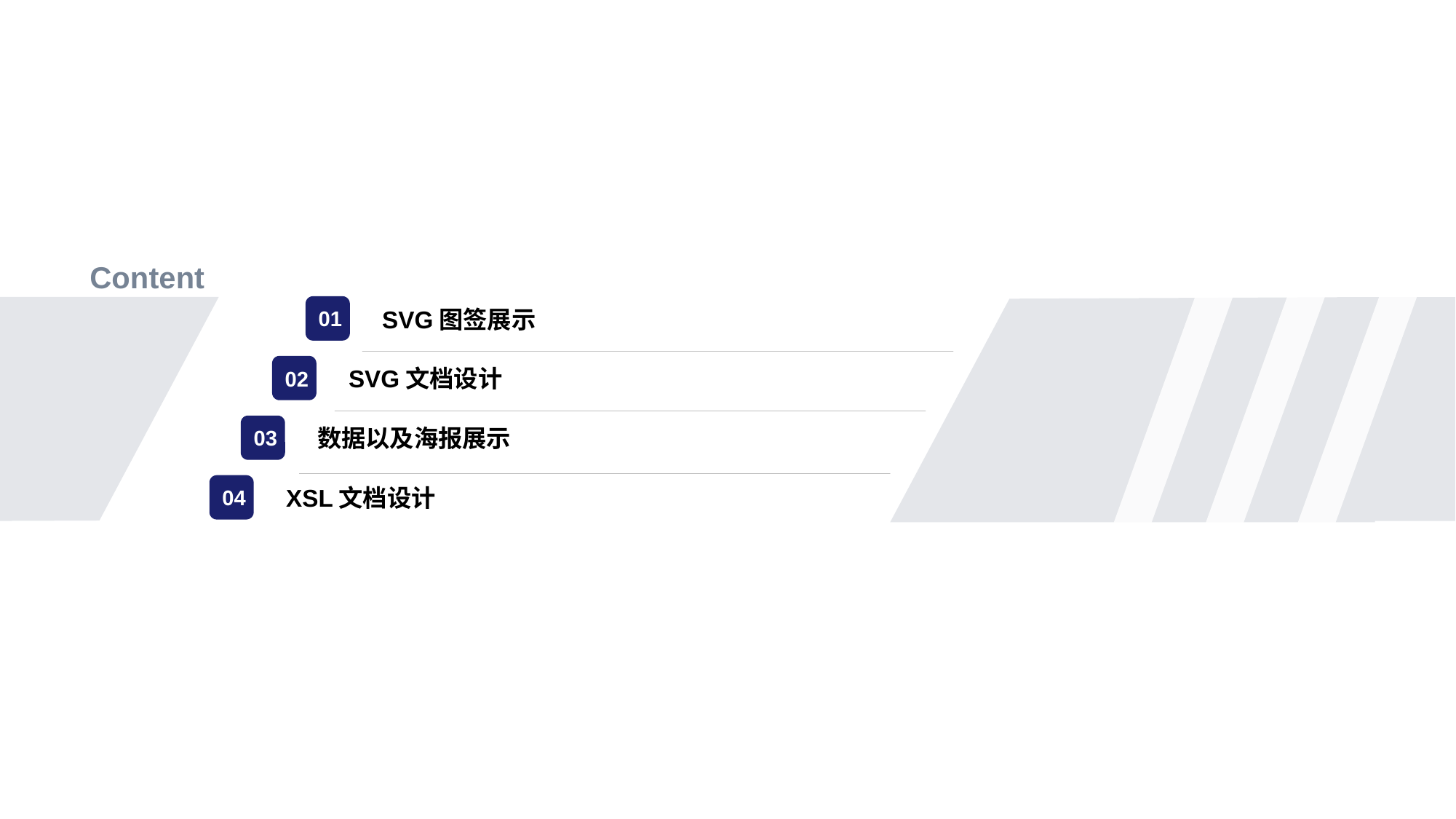

Content
SVG图签展示

01

SVG文档设计
02
数据以及海报展示
03
XSL文档设计
04